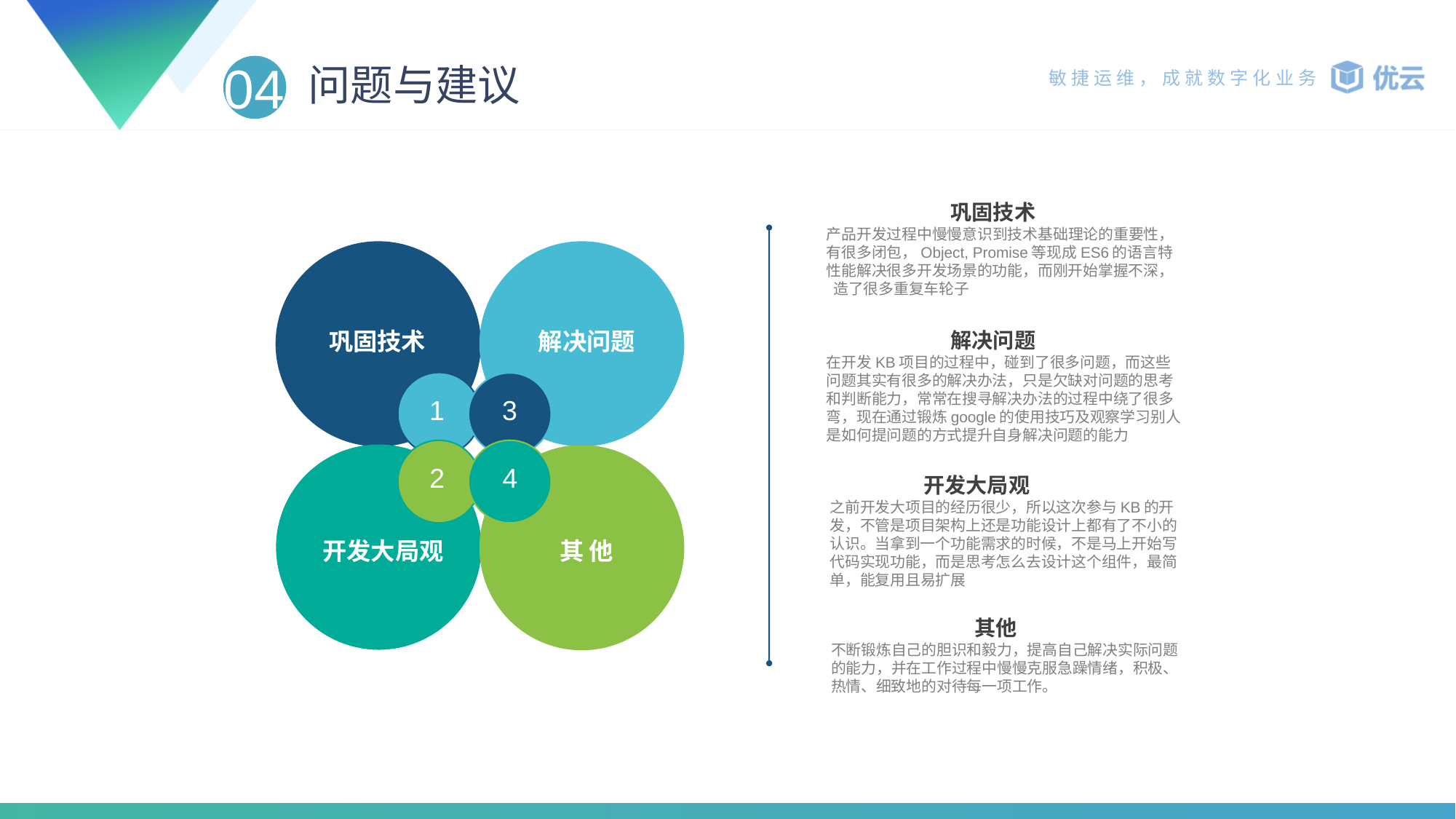

# 问题与建议
04

	  巩固技术
产品开发过程中慢慢意识到技术基础理论的重要性，有很多闭包，Object, Promise等现成ES6的语言特性能解决很多开发场景的功能，而刚开始掌握不深，  造了很多重复车轮子

巩固技术

解决问题
	  解决问题
在开发KB项目的过程中，碰到了很多问题，而这些问题其实有很多的解决办法，只是欠缺对问题的思考和判断能力，常常在搜寻解决办法的过程中绕了很多弯，现在通过锻炼google的使用技巧及观察学习别人是如何提问题的方式提升自身解决问题的能力

1
3

2
4

                  开发大局观
之前开发大项目的经历很少，所以这次参与KB的开发，不管是项目架构上还是功能设计上都有了不小的认识。当拿到一个功能需求的时候，不是马上开始写代码实现功能，而是思考怎么去设计这个组件，最简单，能复用且易扩展
开发大局观
其 他

	      其他
不断锻炼自己的胆识和毅力，提高自己解决实际问题的能力，并在工作过程中慢慢克服急躁情绪，积极、热情、细致地的对待每一项工作。